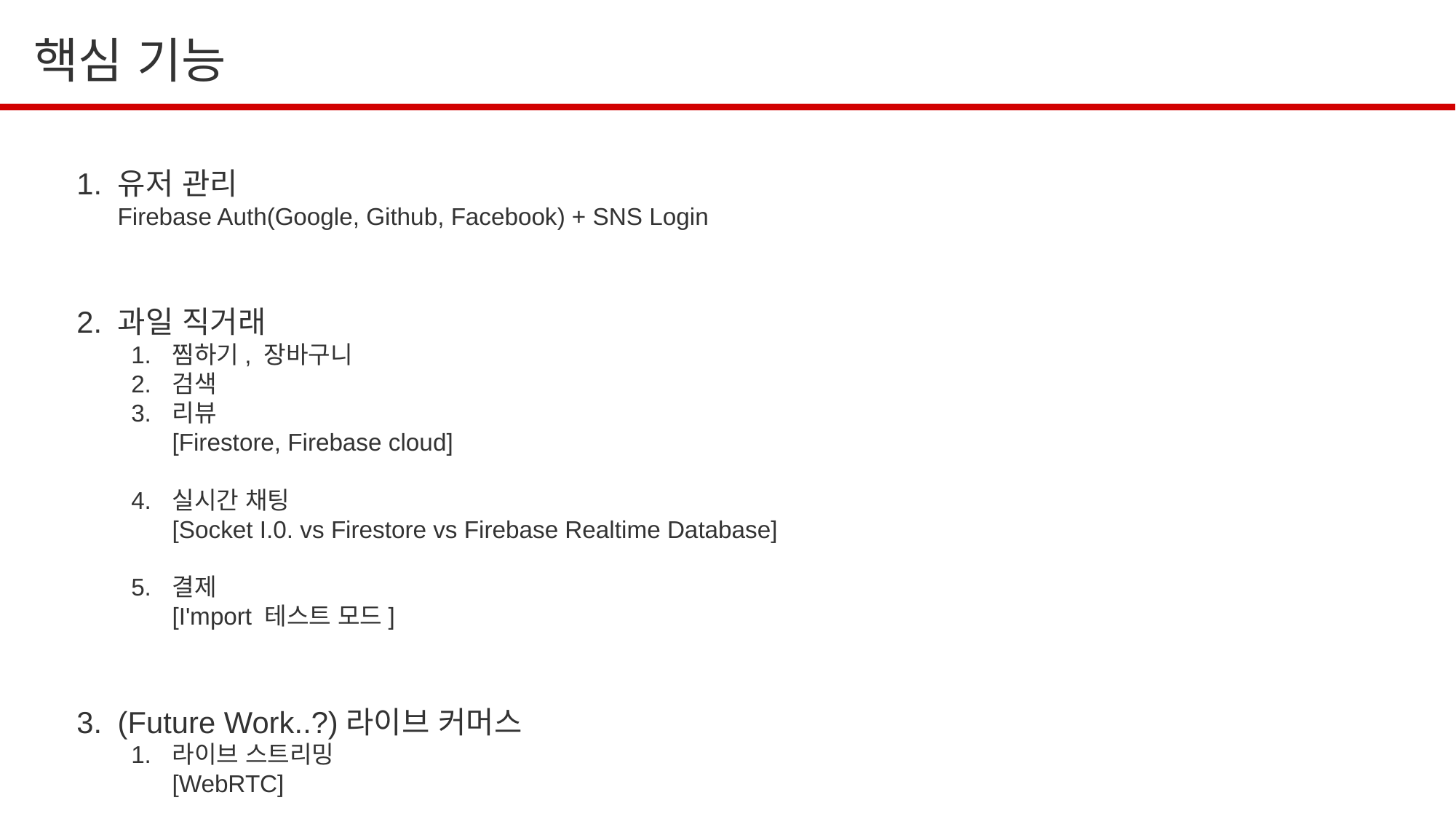

핵심 기능

유저 관리
Firebase Auth(Google, Github, Facebook) + SNS Login
과일 직거래
찜하기, 장바구니
검색
리뷰
[Firestore, Firebase cloud]
실시간 채팅
[Socket I.0. vs Firestore vs Firebase Realtime Database]
결제
[I'mport 테스트 모드]
(Future Work..?)라이브 커머스
라이브 스트리밍
[WebRTC]